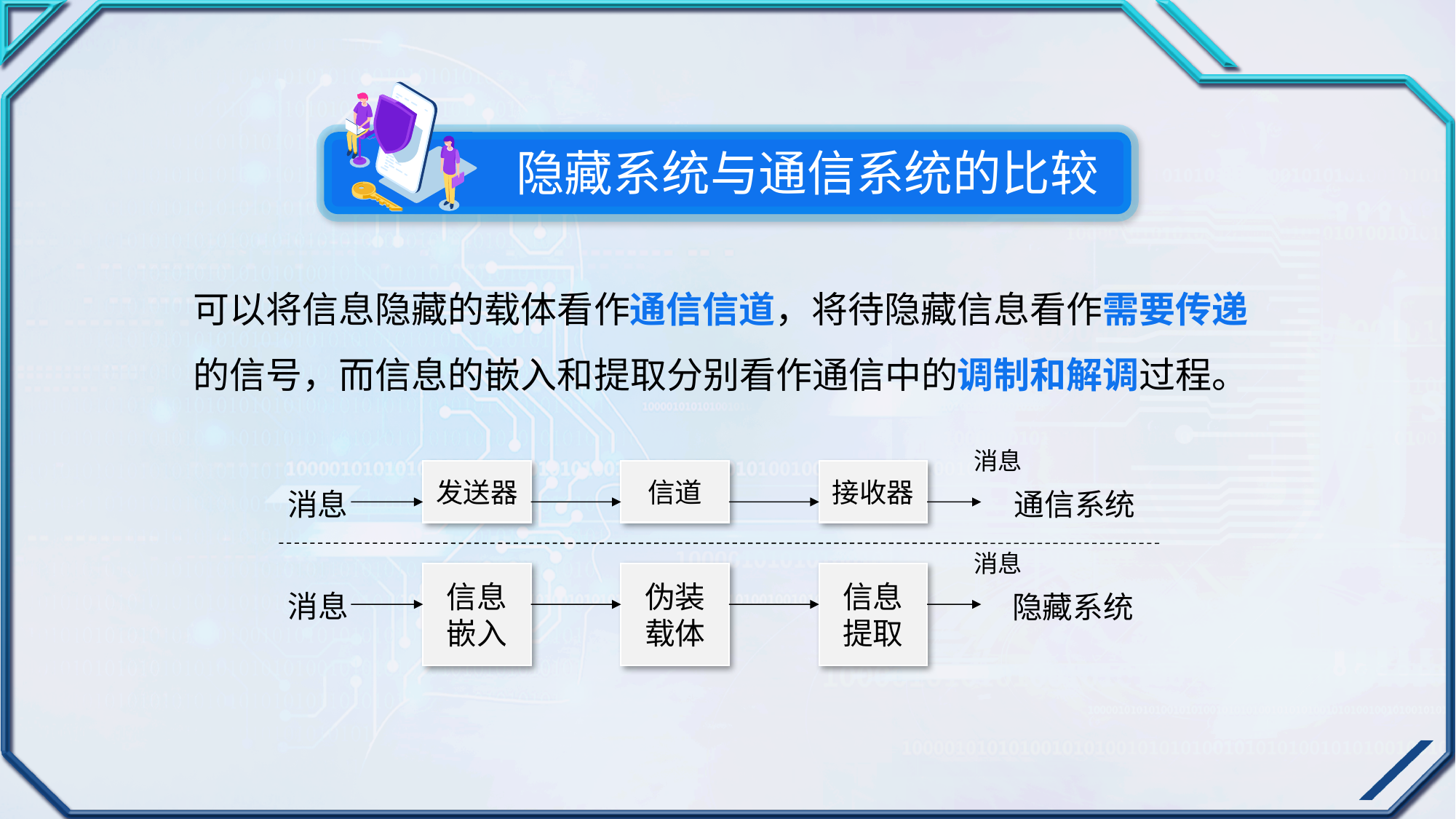

隐藏系统与通信系统的比较
可以将信息隐藏的载体看作通信信道，将待隐藏信息看作需要传递的信号，而信息的嵌入和提取分别看作通信中的调制和解调过程。
消息
发送器
信道
接收器
消息
通信系统

消息

信息嵌入
伪装载体
信息提取
消息
隐藏系统